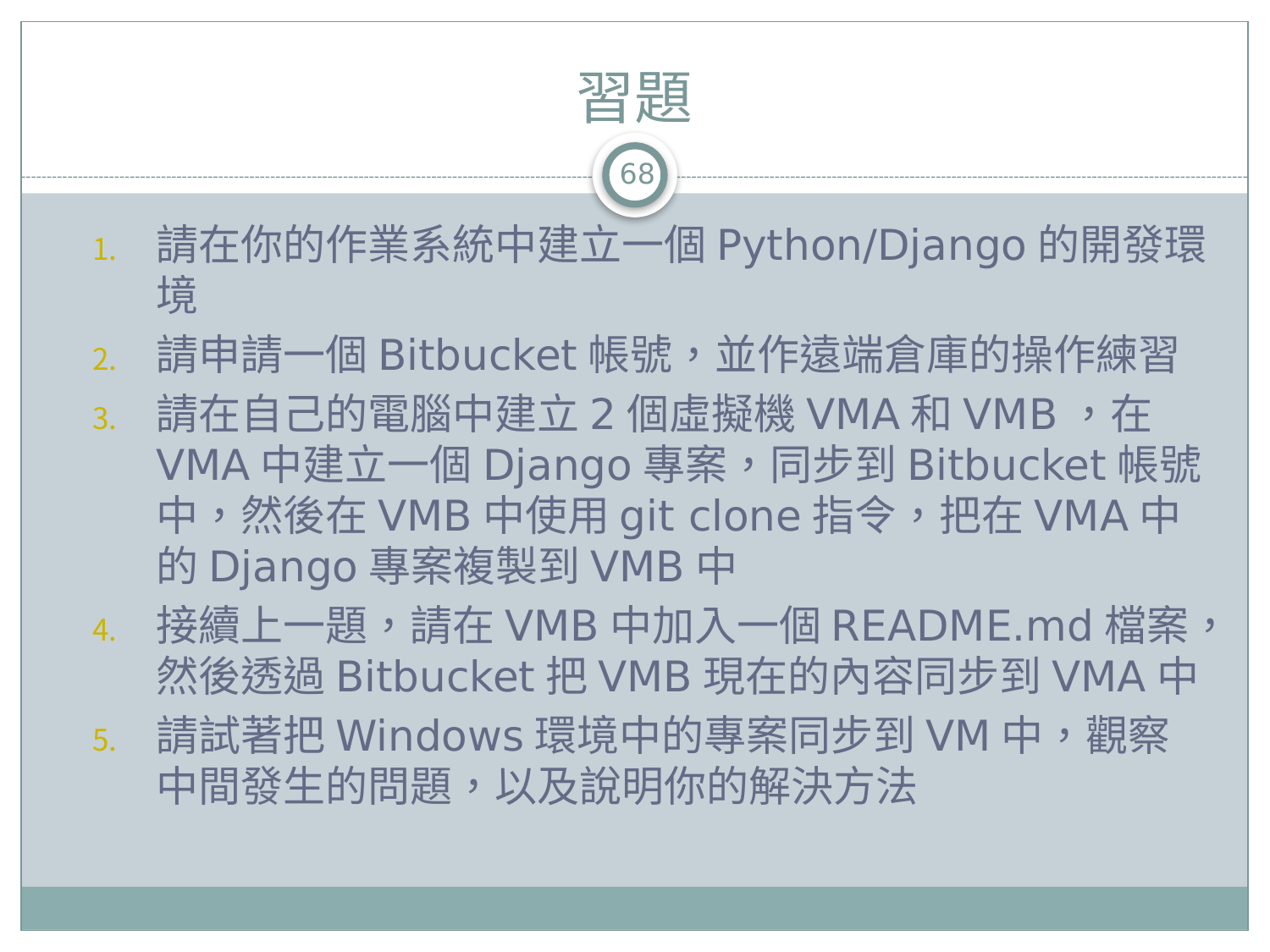

# 習題
68
請在你的作業系統中建立一個Python/Django的開發環境
請申請一個Bitbucket帳號，並作遠端倉庫的操作練習
請在自己的電腦中建立2個虛擬機VMA和VMB，在VMA中建立一個Django專案，同步到Bitbucket帳號中，然後在VMB中使用git clone指令，把在VMA中的Django專案複製到VMB中
接續上一題，請在VMB中加入一個README.md檔案，然後透過Bitbucket把VMB現在的內容同步到VMA中
請試著把Windows環境中的專案同步到VM中，觀察中間發生的問題，以及說明你的解決方法